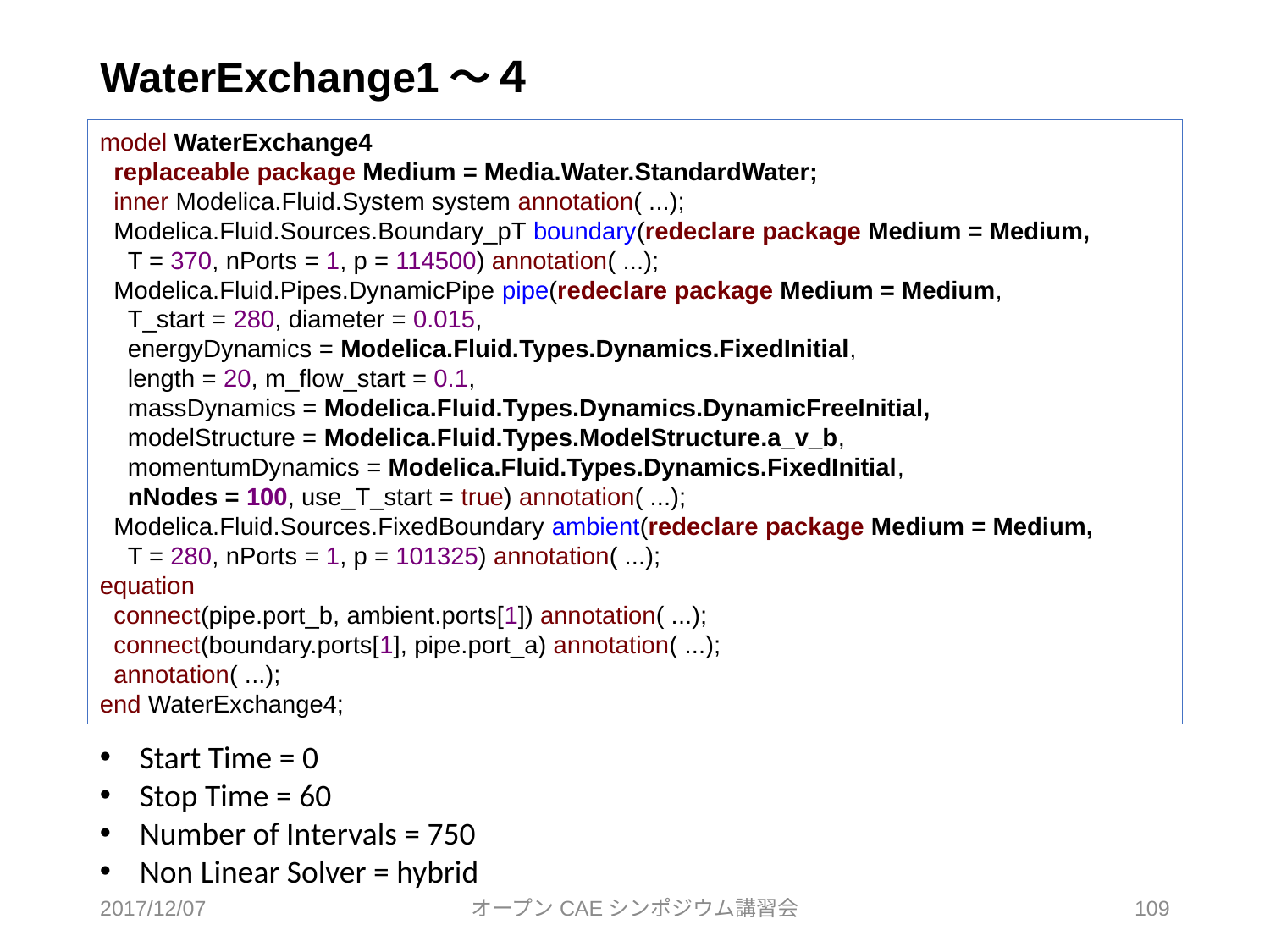

# WaterExchange1〜４
model WaterExchange4
  replaceable package Medium = Media.Water.StandardWater;
  inner Modelica.Fluid.System system annotation( ...);
  Modelica.Fluid.Sources.Boundary_pT boundary(redeclare package Medium = Medium,
    T = 370, nPorts = 1, p = 114500) annotation( ...);
  Modelica.Fluid.Pipes.DynamicPipe pipe(redeclare package Medium = Medium,
    T_start = 280, diameter = 0.015,
    energyDynamics = Modelica.Fluid.Types.Dynamics.FixedInitial,
    length = 20, m_flow_start = 0.1,
    massDynamics = Modelica.Fluid.Types.Dynamics.DynamicFreeInitial,
    modelStructure = Modelica.Fluid.Types.ModelStructure.a_v_b,
    momentumDynamics = Modelica.Fluid.Types.Dynamics.FixedInitial,
    nNodes = 100, use_T_start = true) annotation( ...);
  Modelica.Fluid.Sources.FixedBoundary ambient(redeclare package Medium = Medium,
    T = 280, nPorts = 1, p = 101325) annotation( ...);
equation
  connect(pipe.port_b, ambient.ports[1]) annotation( ...);
  connect(boundary.ports[1], pipe.port_a) annotation( ...);
  annotation( ...);
end WaterExchange4;
Start Time = 0
Stop Time = 60
Number of Intervals = 750
Non Linear Solver = hybrid
2017/12/07
オープンCAEシンポジウム講習会
109